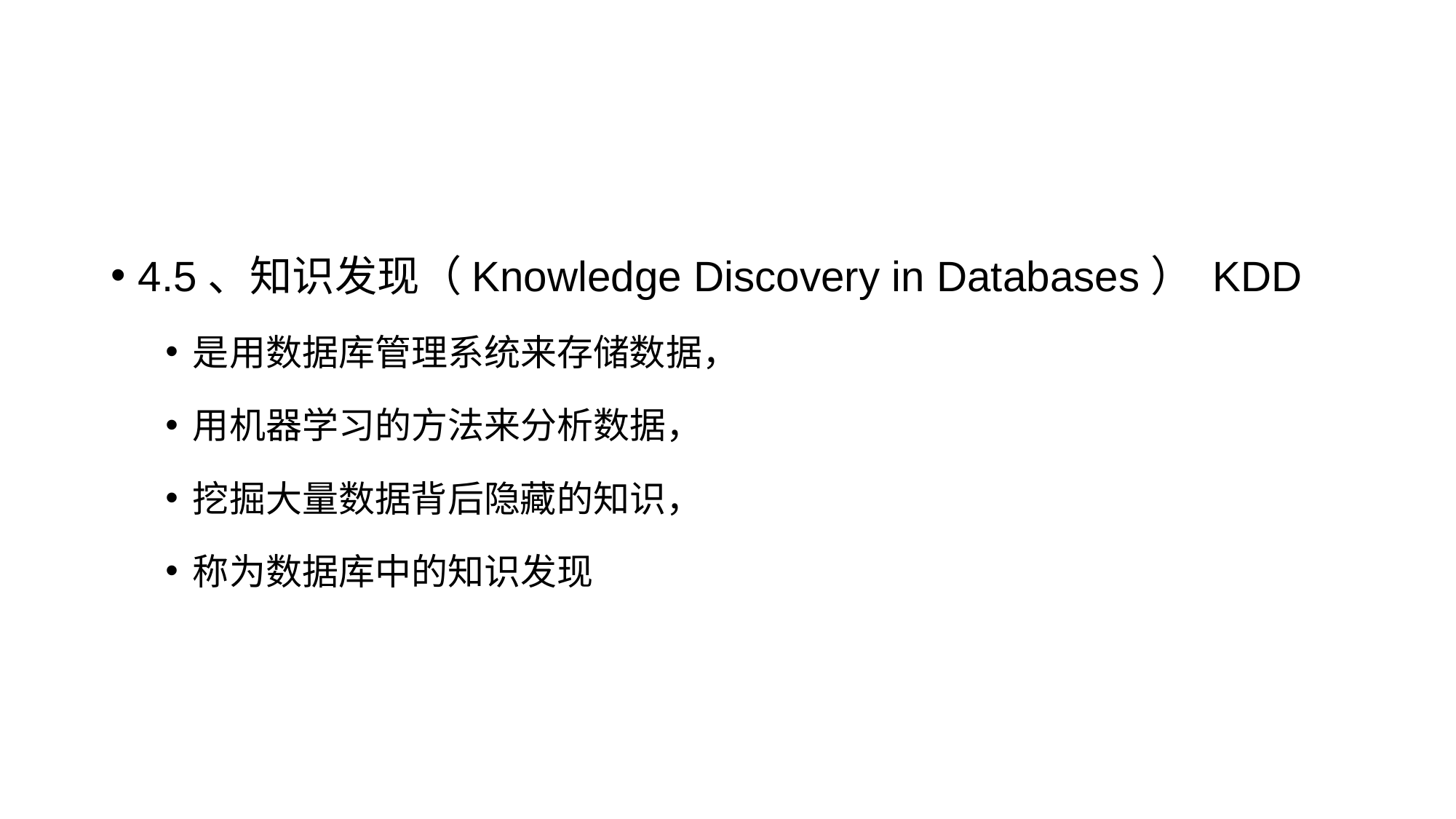

#
4.5、知识发现（Knowledge Discovery in Databases） KDD
是用数据库管理系统来存储数据，
用机器学习的方法来分析数据，
挖掘大量数据背后隐藏的知识，
称为数据库中的知识发现